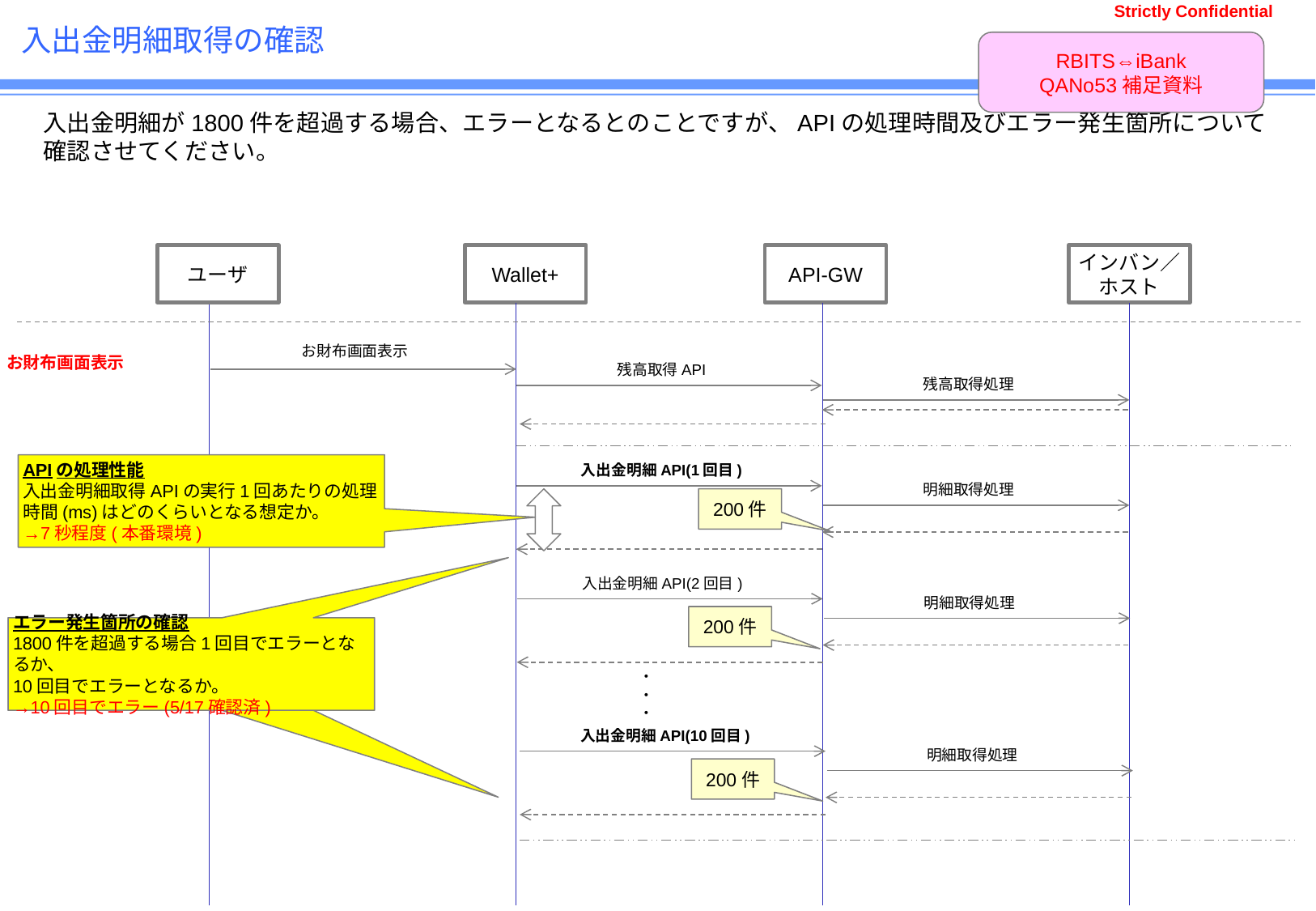

# 入出金明細取得の確認
RBITS⇔iBank
QANo53補足資料
入出金明細が1800件を超過する場合、エラーとなるとのことですが、APIの処理時間及びエラー発生箇所について確認させてください。
ユーザ
Wallet+
API-GW
インバン／
ホスト
お財布画面表示
お財布画面表示
残高取得API
残高取得処理
APIの処理性能
入出金明細取得APIの実行1回あたりの処理時間(ms)はどのくらいとなる想定か。
→7秒程度(本番環境)
入出金明細API(1回目)
明細取得処理
200件

入出金明細API(2回目)
明細取得処理
200件
[エラー発生箇所の確認]
1800件を超過する場合1回目でエラーとなるか、
10回目でエラーとなるか。
エラー発生箇所の確認
1800件を超過する場合1回目でエラーとなるか、
10回目でエラーとなるか。
→10回目でエラー(5/17確認済)
・
・
・
入出金明細API(10回目)
明細取得処理
200件